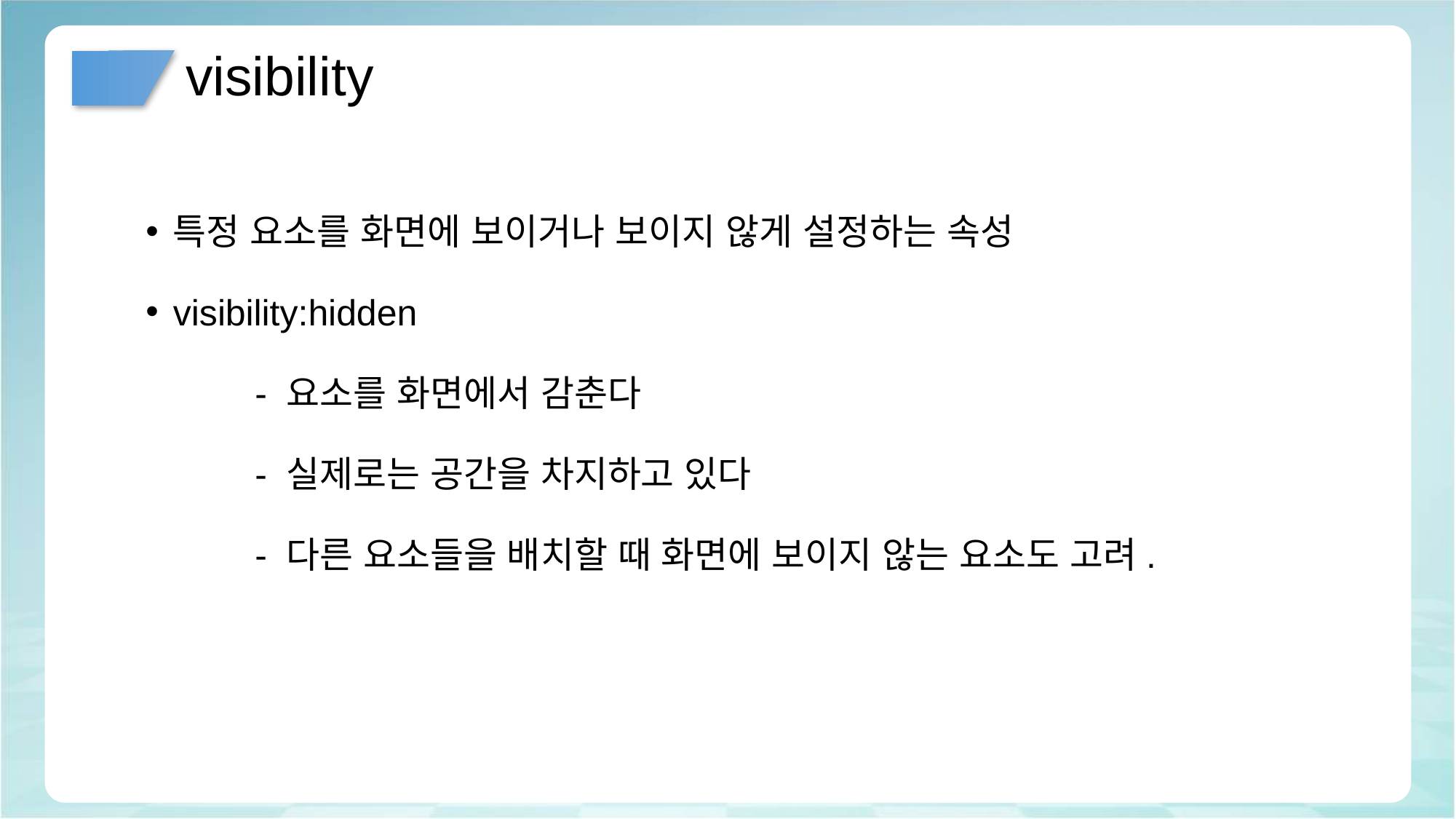

# visibility
특정 요소를 화면에 보이거나 보이지 않게 설정하는 속성
visibility:hidden
	- 요소를 화면에서 감춘다
	- 실제로는 공간을 차지하고 있다
	- 다른 요소들을 배치할 때 화면에 보이지 않는 요소도 고려.